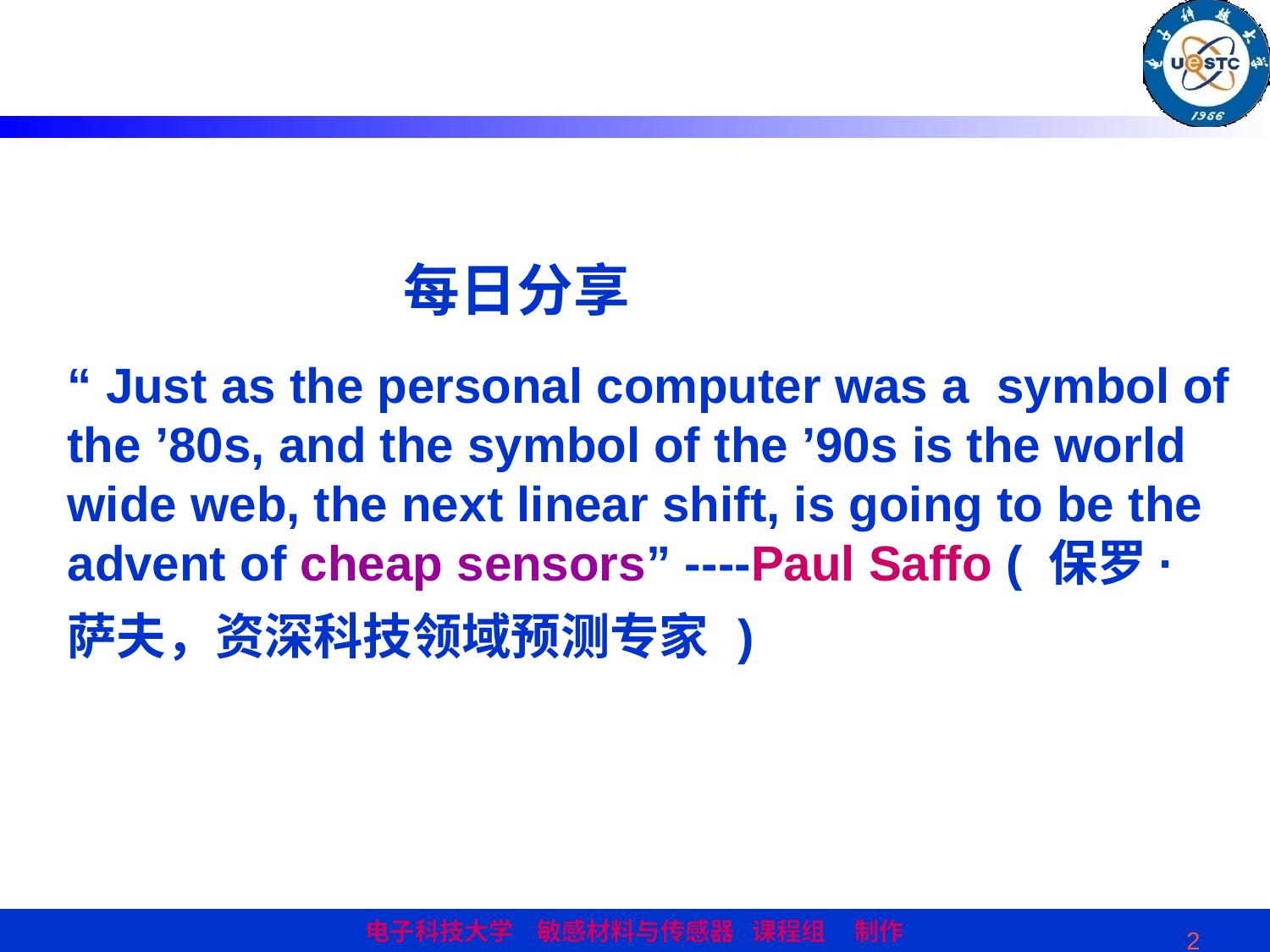

每日分享
“ Just as the personal computer was a  symbol of the ’80s, and the symbol of the ’90s is the world wide web, the next linear shift, is going to be the advent of cheap sensors” ----Paul Saffo ( 保罗·萨夫，资深科技领域预测专家 )

2